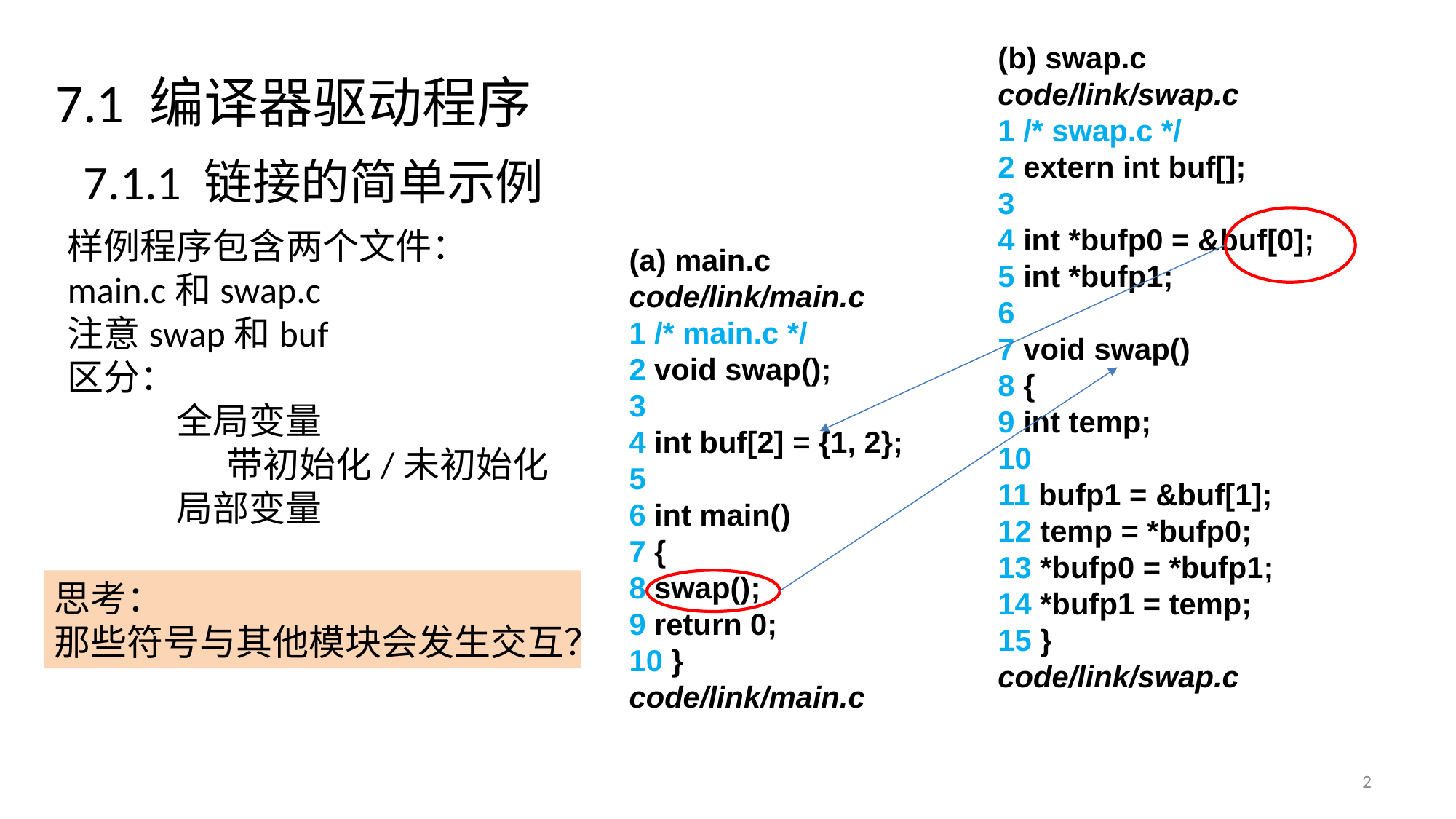

# 7.1 编译器驱动程序
(b) swap.c
code/link/swap.c
1 /* swap.c */
2 extern int buf[];
3
4 int *bufp0 = &buf[0];
5 int *bufp1;
6
7 void swap()
8 {
9 int temp;
10
11 bufp1 = &buf[1];
12 temp = *bufp0;
13 *bufp0 = *bufp1;
14 *bufp1 = temp;
15 }
code/link/swap.c
7.1.1 链接的简单示例

样例程序包含两个文件：main.c和swap.c
注意swap和buf
区分：
	全局变量
	     带初始化/未初始化
	局部变量
(a) main.c
code/link/main.c
1 /* main.c */
2 void swap();
3
4 int buf[2] = {1, 2};
5
6 int main()
7 {
8 swap();
9 return 0;
10 }
code/link/main.c
思考：
那些符号与其他模块会发生交互？

2